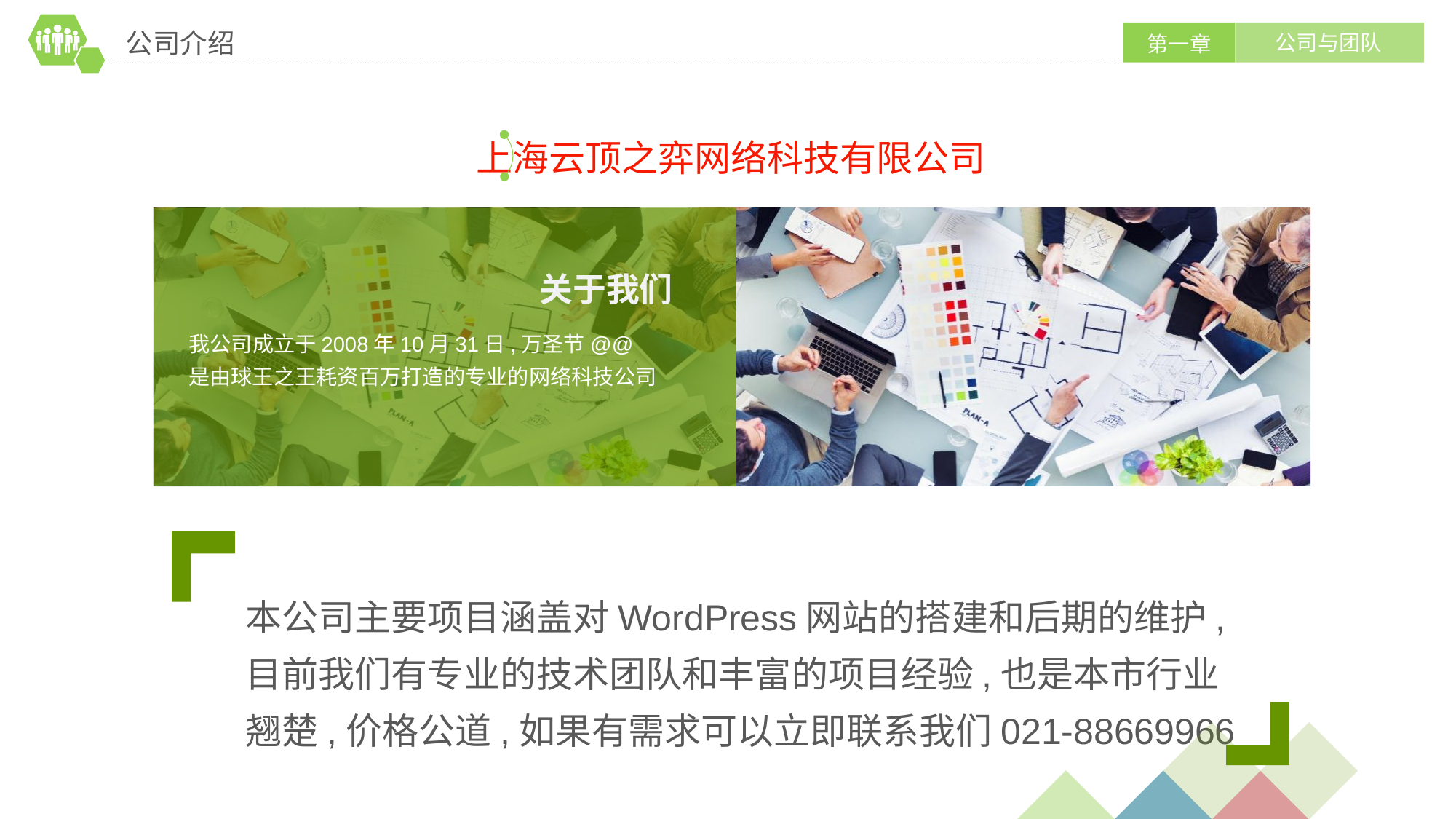

公司介绍

公司与团队
第一章

上海云顶之弈网络科技有限公司

关于我们
我公司成立于2008年10月31日,万圣节@@
是由球王之王耗资百万打造的专业的网络科技公司

本公司主要项目涵盖对WordPress网站的搭建和后期的维护,目前我们有专业的技术团队和丰富的项目经验,也是本市行业翘楚,价格公道,如果有需求可以立即联系我们021-88669966